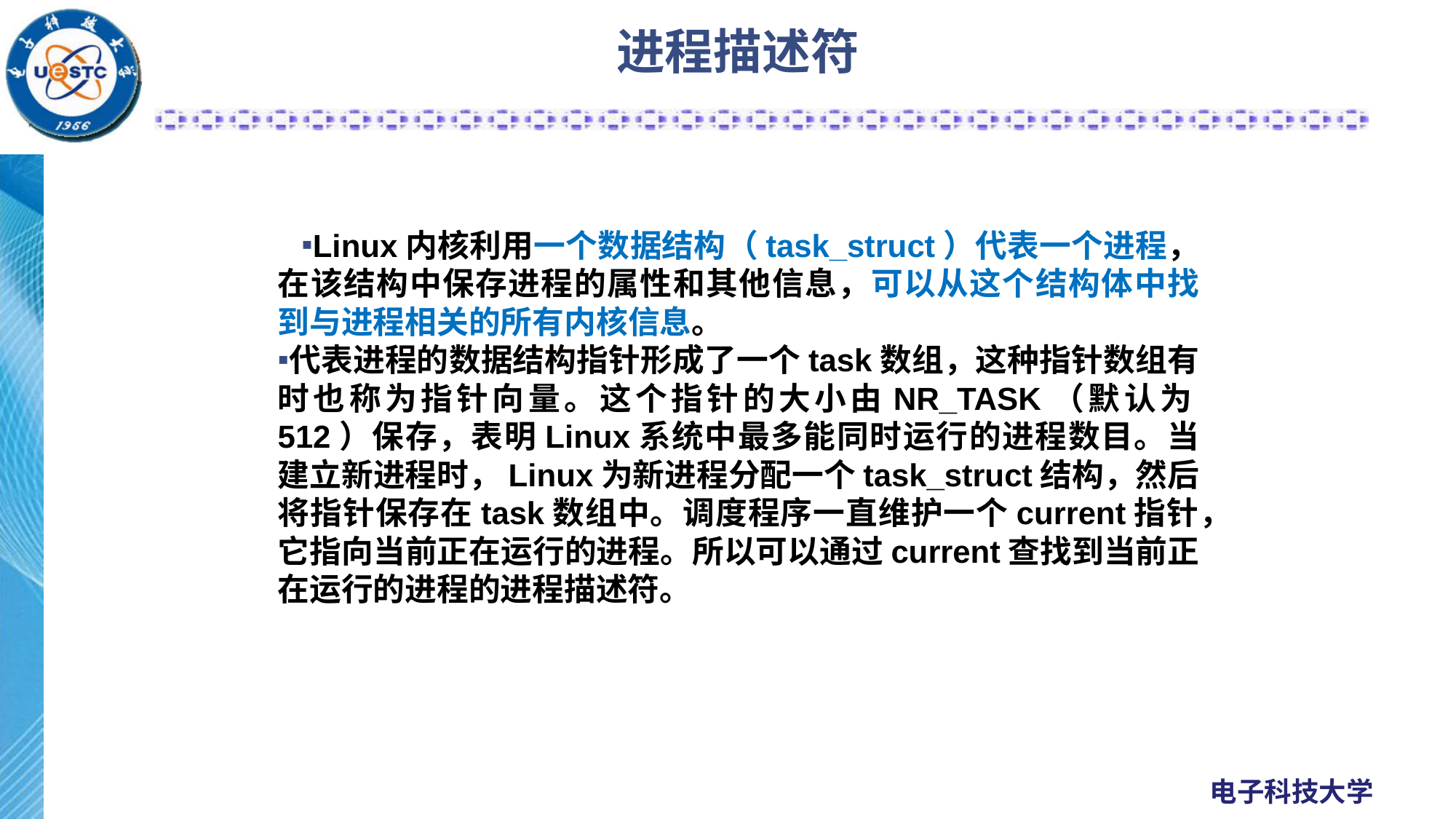

# 进程描述符
Linux内核利用一个数据结构（task_struct）代表一个进程，在该结构中保存进程的属性和其他信息，可以从这个结构体中找到与进程相关的所有内核信息。
代表进程的数据结构指针形成了一个task数组，这种指针数组有时也称为指针向量。这个指针的大小由NR_TASK（默认为512）保存，表明Linux系统中最多能同时运行的进程数目。当建立新进程时，Linux为新进程分配一个task_struct结构，然后将指针保存在task数组中。调度程序一直维护一个current指针，它指向当前正在运行的进程。所以可以通过current查找到当前正在运行的进程的进程描述符。